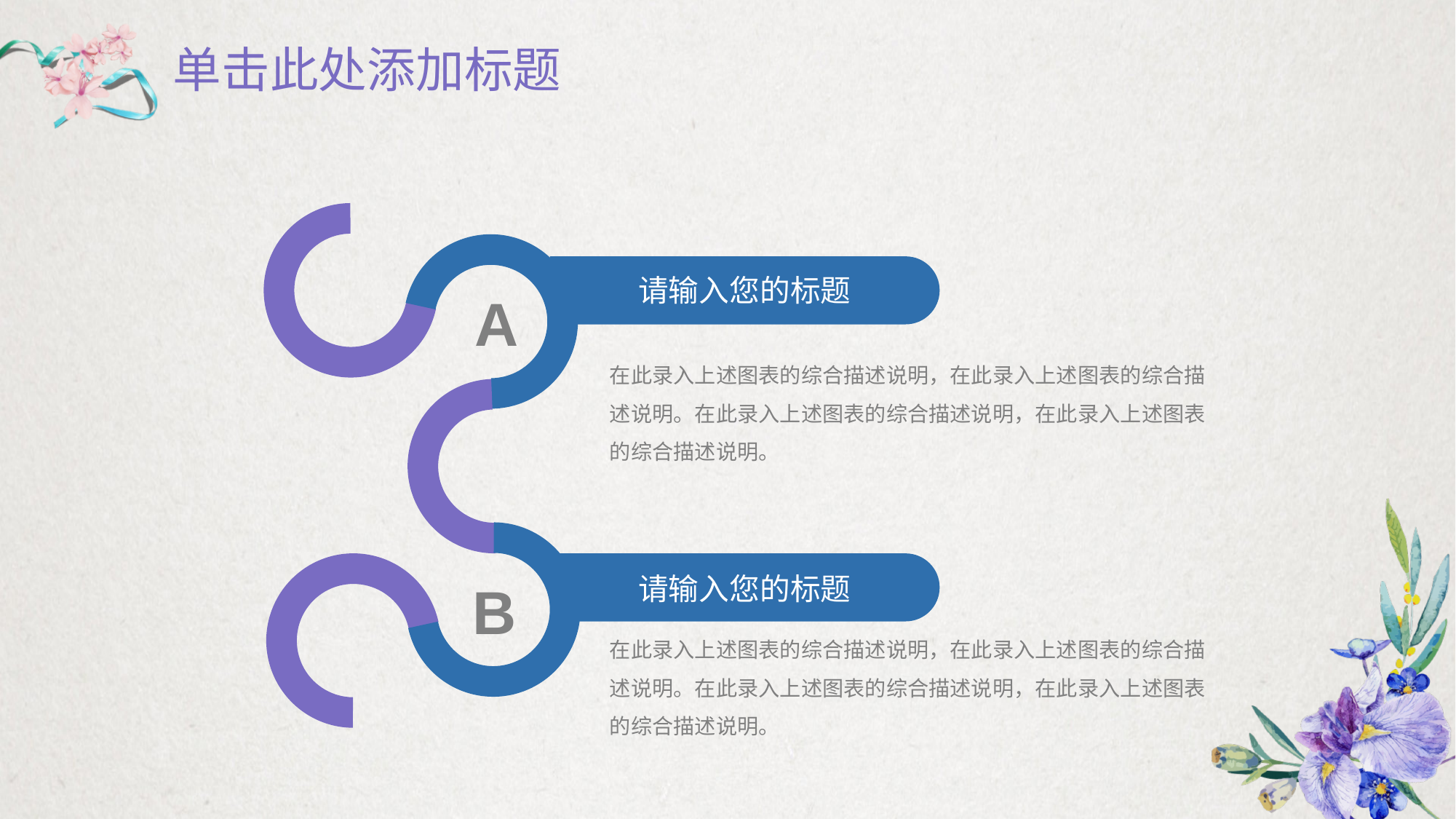

# 单击此处添加标题

请输入您的标题
A
在此录入上述图表的综合描述说明，在此录入上述图表的综合描述说明。在此录入上述图表的综合描述说明，在此录入上述图表的综合描述说明。

请输入您的标题
B
在此录入上述图表的综合描述说明，在此录入上述图表的综合描述说明。在此录入上述图表的综合描述说明，在此录入上述图表的综合描述说明。